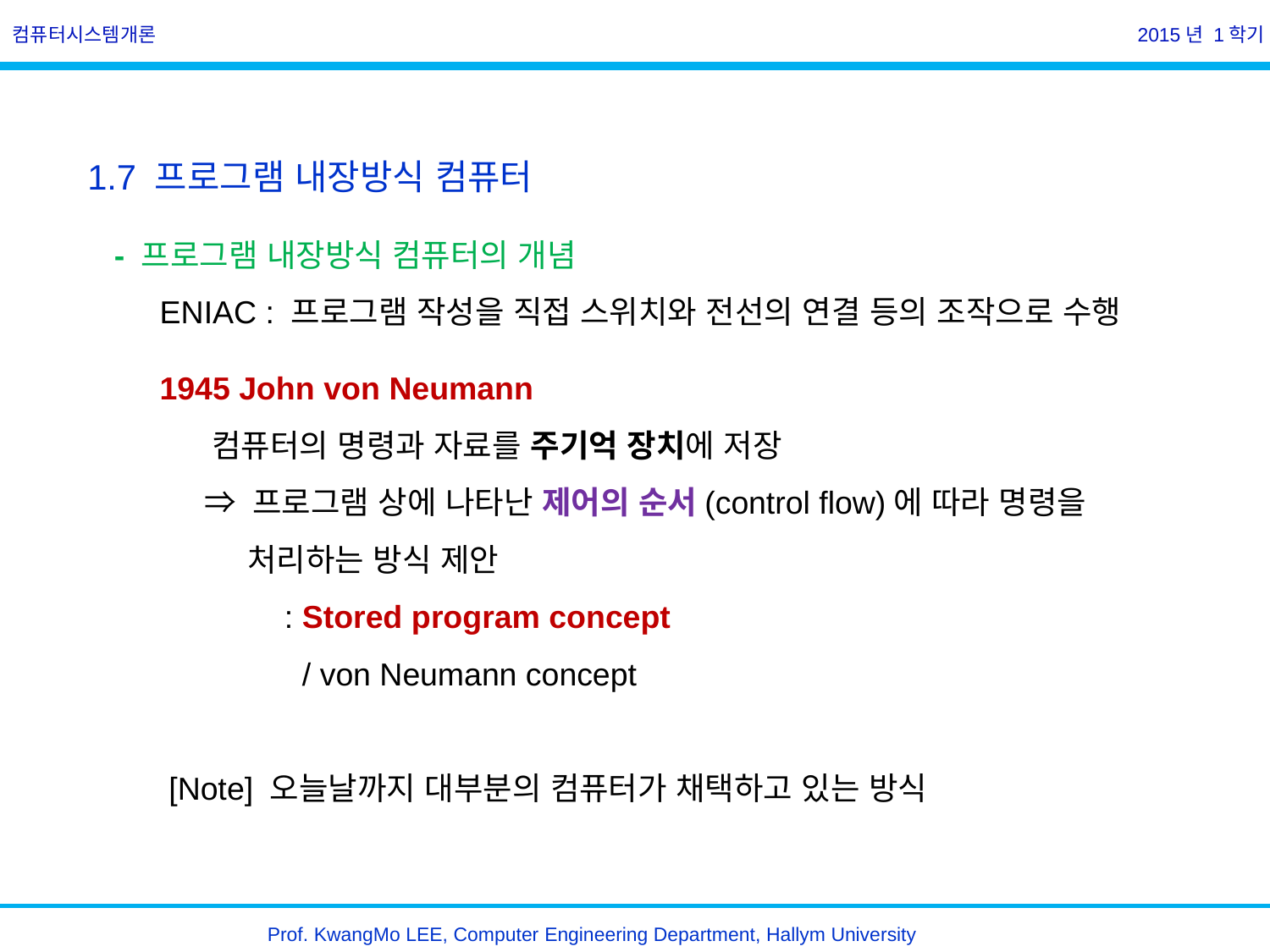

컴퓨터시스템개론
2015년 1학기
1.7 프로그램 내장방식 컴퓨터
   - 프로그램 내장방식 컴퓨터의 개념
 ENIAC : 프로그램 작성을 직접 스위치와 전선의 연결 등의 조작으로 수행
 1945 John von Neumann
      컴퓨터의 명령과 자료를 주기억 장치에 저장
      ⇒ 프로그램 상에 나타난 제어의 순서(control flow)에 따라 명령을
          처리하는 방식 제안
               : Stored program concept
                 / von Neumann concept

  [Note] 오늘날까지 대부분의 컴퓨터가 채택하고 있는 방식
Prof. KwangMo LEE, Computer Engineering Department, Hallym University